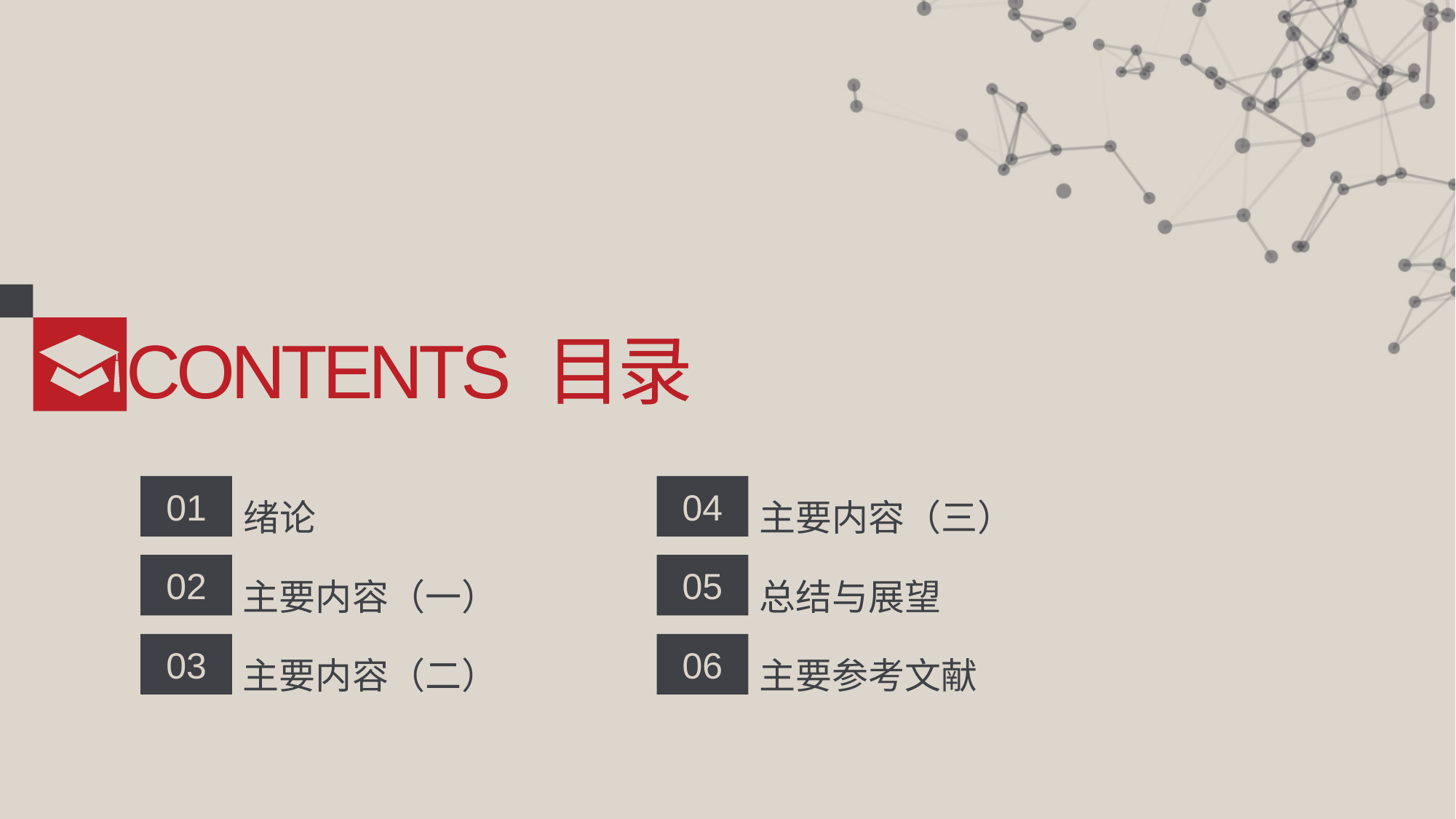

CONTENTS 目录
绪论
01
主要内容（一）
02
主要内容（二）
03
主要内容（三）
04
总结与展望
05
主要参考文献
06